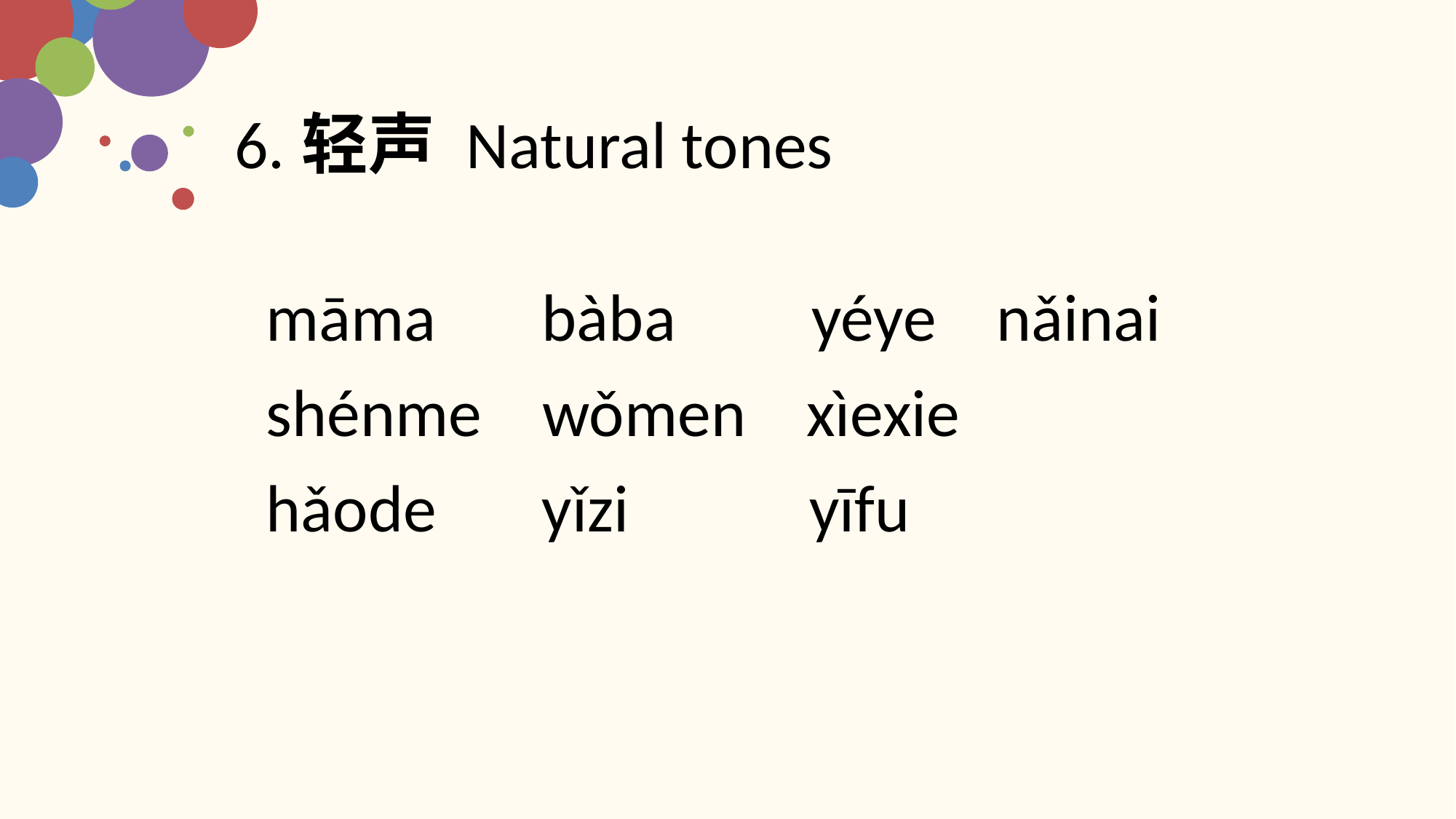

6.轻声 Natural tones

   māma       bàba         yéye    nǎinai
   shénme    wǒmen    xìexie
   hǎode       yǐzi            yīfu